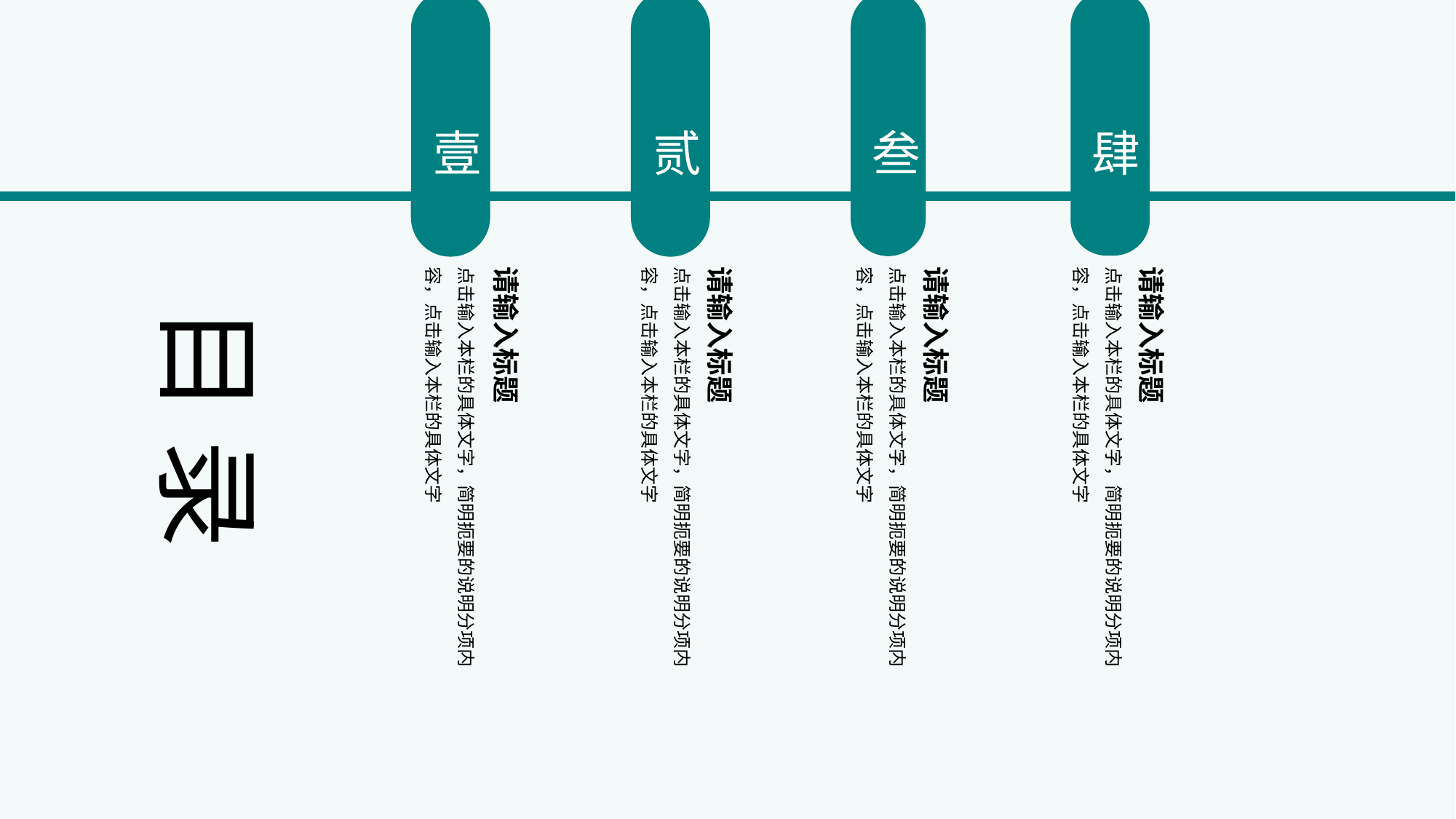

壹

贰

叁

肆

目 录
请输入标题
点击输入本栏的具体文字，简明扼要的说明分项内容，点击输入本栏的具体文字
请输入标题
点击输入本栏的具体文字，简明扼要的说明分项内容，点击输入本栏的具体文字
请输入标题
点击输入本栏的具体文字，简明扼要的说明分项内容，点击输入本栏的具体文字
点击输入本栏的具体文字，简明扼要的说明分项内容，点击输入本栏的具体文字
请输入标题